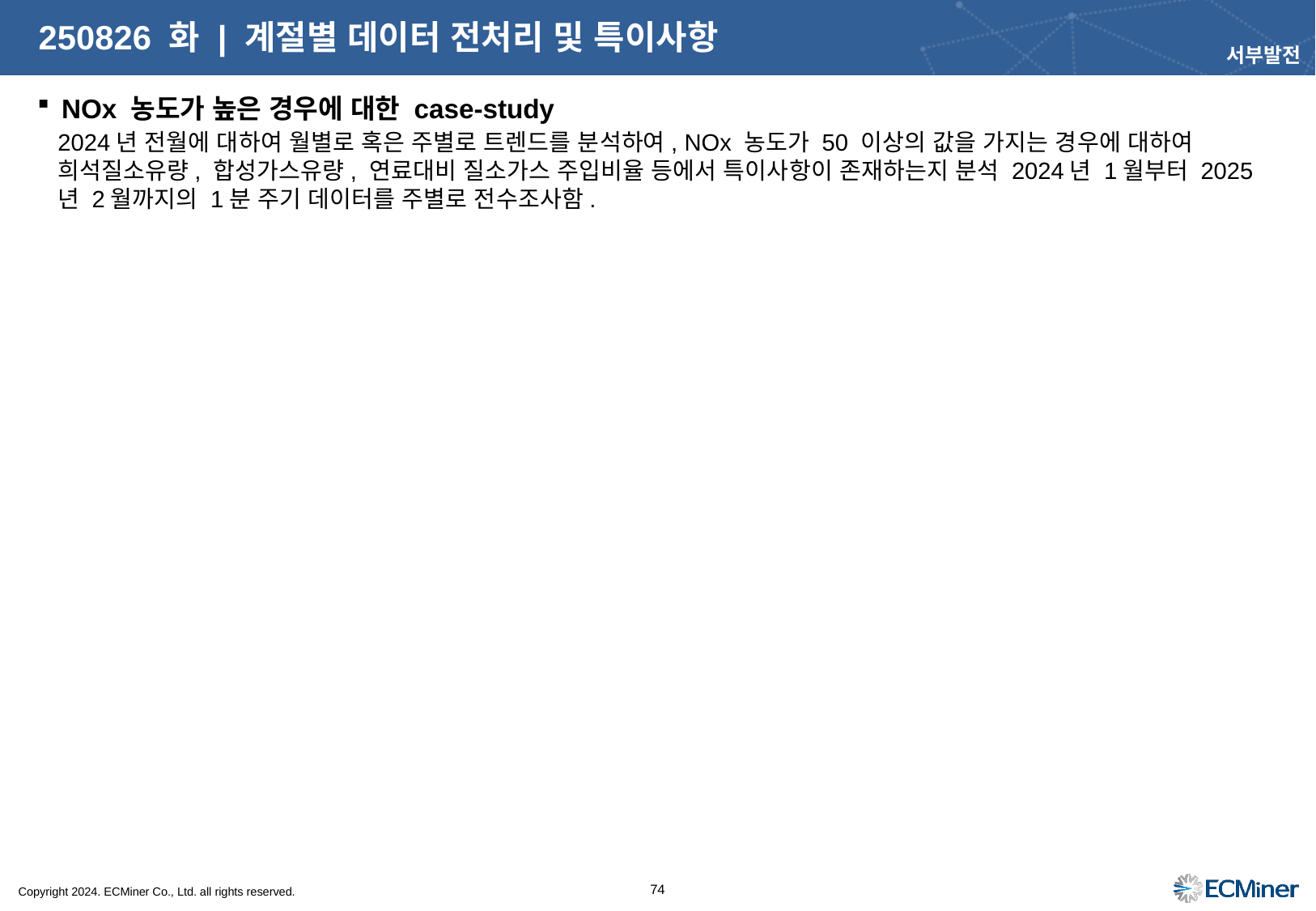

# 250826 화 | 계절별 데이터 전처리 및 특이사항
서부발전
NOx 농도가 높은 경우에 대한 case-study
2024년 전월에 대하여 월별로 혹은 주별로 트렌드를 분석하여, NOx 농도가 50 이상의 값을 가지는 경우에 대하여 희석질소유량, 합성가스유량, 연료대비 질소가스 주입비율 등에서 특이사항이 존재하는지 분석 2024년 1월부터 2025년 2월까지의 1분 주기 데이터를 주별로 전수조사함.